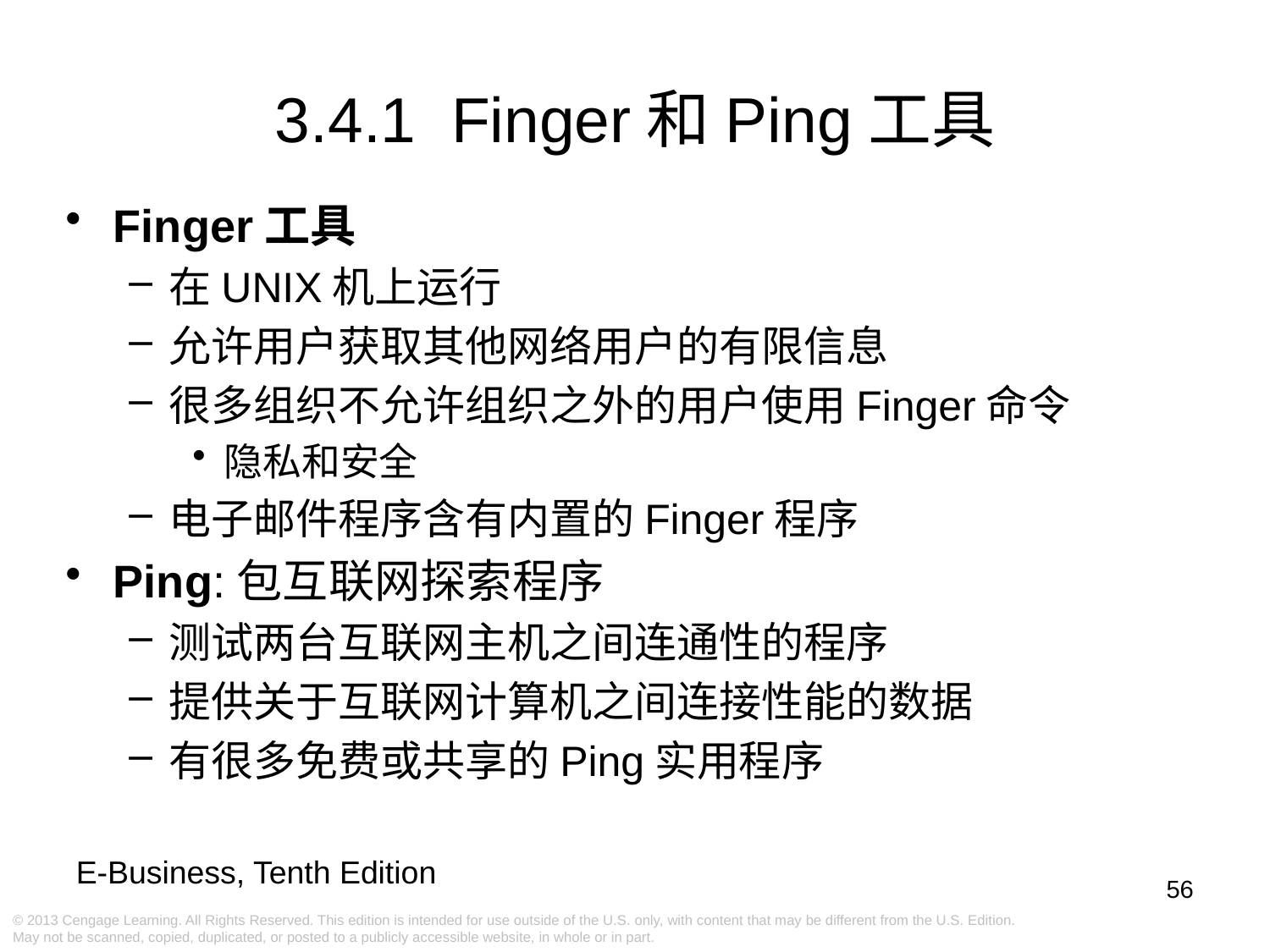

# 3.4.1  Finger和Ping工具
Finger工具
在UNIX机上运行
允许用户获取其他网络用户的有限信息
很多组织不允许组织之外的用户使用Finger命令
隐私和安全
电子邮件程序含有内置的Finger程序
Ping:包互联网探索程序
测试两台互联网主机之间连通性的程序
提供关于互联网计算机之间连接性能的数据
有很多免费或共享的Ping实用程序
56